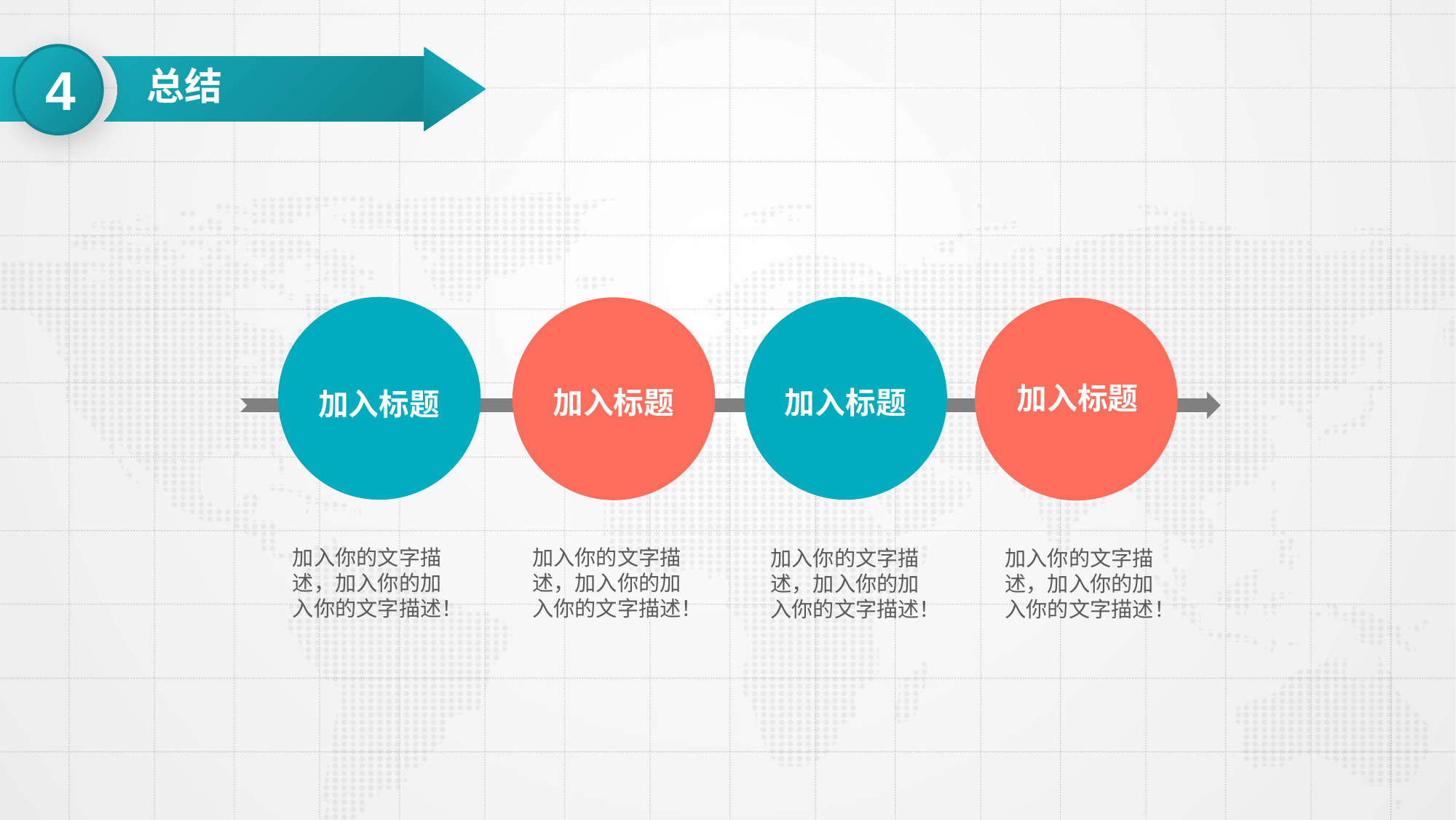

4
总结

加入标题

加入标题

加入标题

加入标题

加入你的文字描述，加入你的加入你的文字描述！
加入你的文字描述，加入你的加入你的文字描述！
加入你的文字描述，加入你的加入你的文字描述！
加入你的文字描述，加入你的加入你的文字描述！